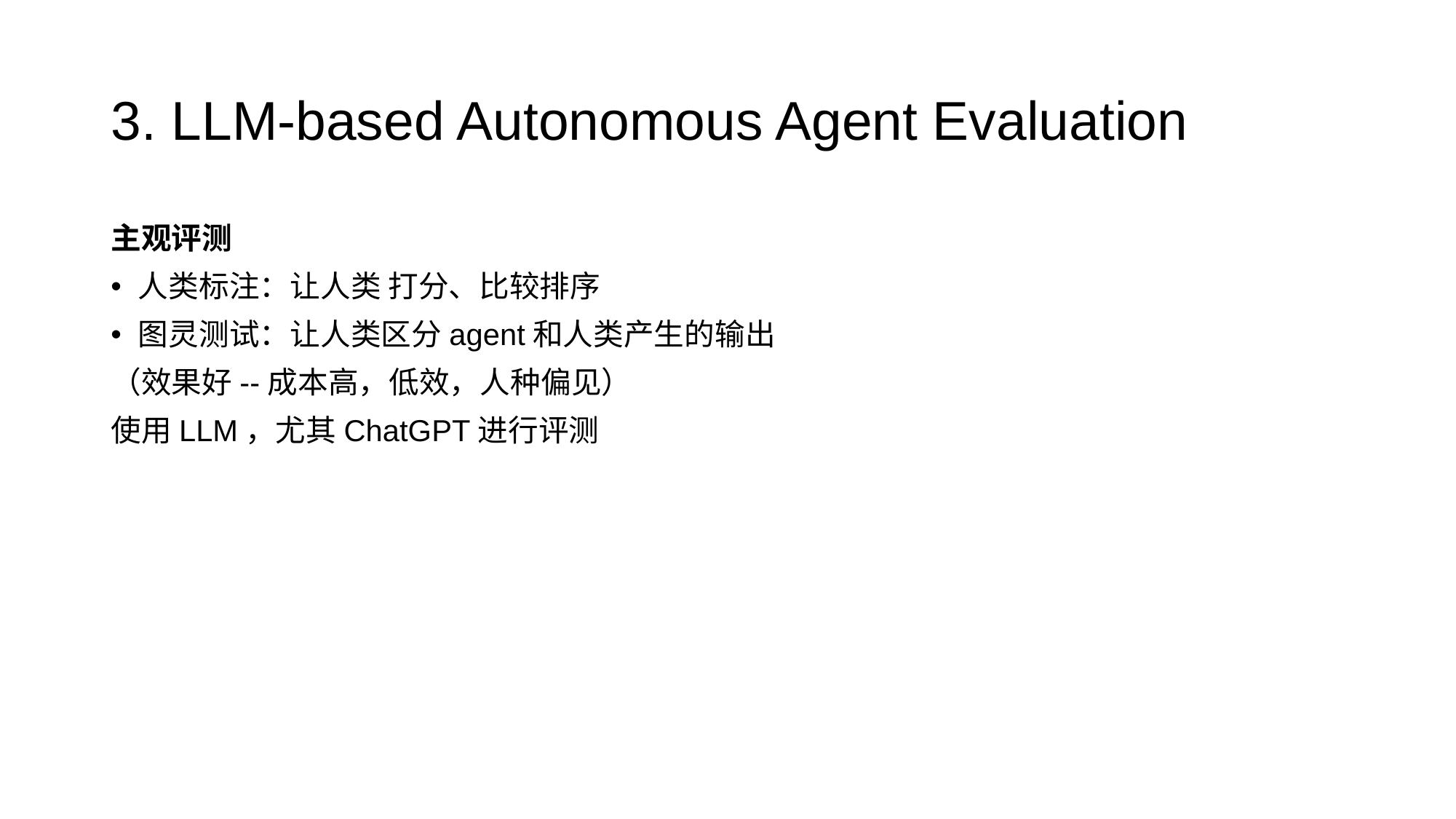

# 3. LLM-based Autonomous Agent Evaluation
主观评测
人类标注：让人类 打分、比较排序
图灵测试：让人类区分agent和人类产生的输出
（效果好--成本高，低效，人种偏见）
使用LLM，尤其ChatGPT进行评测